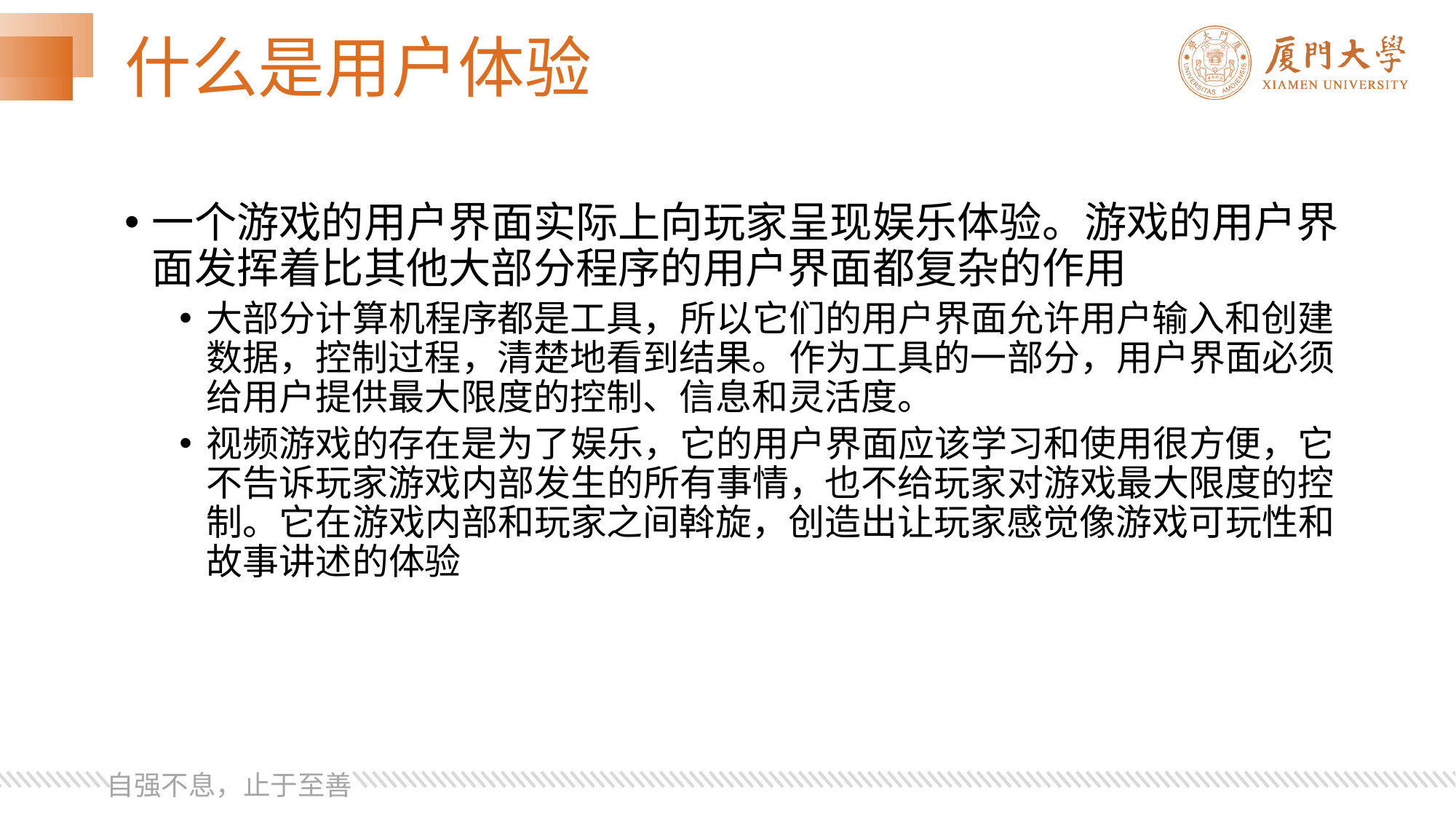

# 什么是用户体验
一个游戏的用户界面实际上向玩家呈现娱乐体验。游戏的用户界面发挥着比其他大部分程序的用户界面都复杂的作用
大部分计算机程序都是工具，所以它们的用户界面允许用户输入和创建数据，控制过程，清楚地看到结果。作为工具的一部分，用户界面必须给用户提供最大限度的控制、信息和灵活度。
视频游戏的存在是为了娱乐，它的用户界面应该学习和使用很方便，它不告诉玩家游戏内部发生的所有事情，也不给玩家对游戏最大限度的控制。它在游戏内部和玩家之间斡旋，创造出让玩家感觉像游戏可玩性和故事讲述的体验